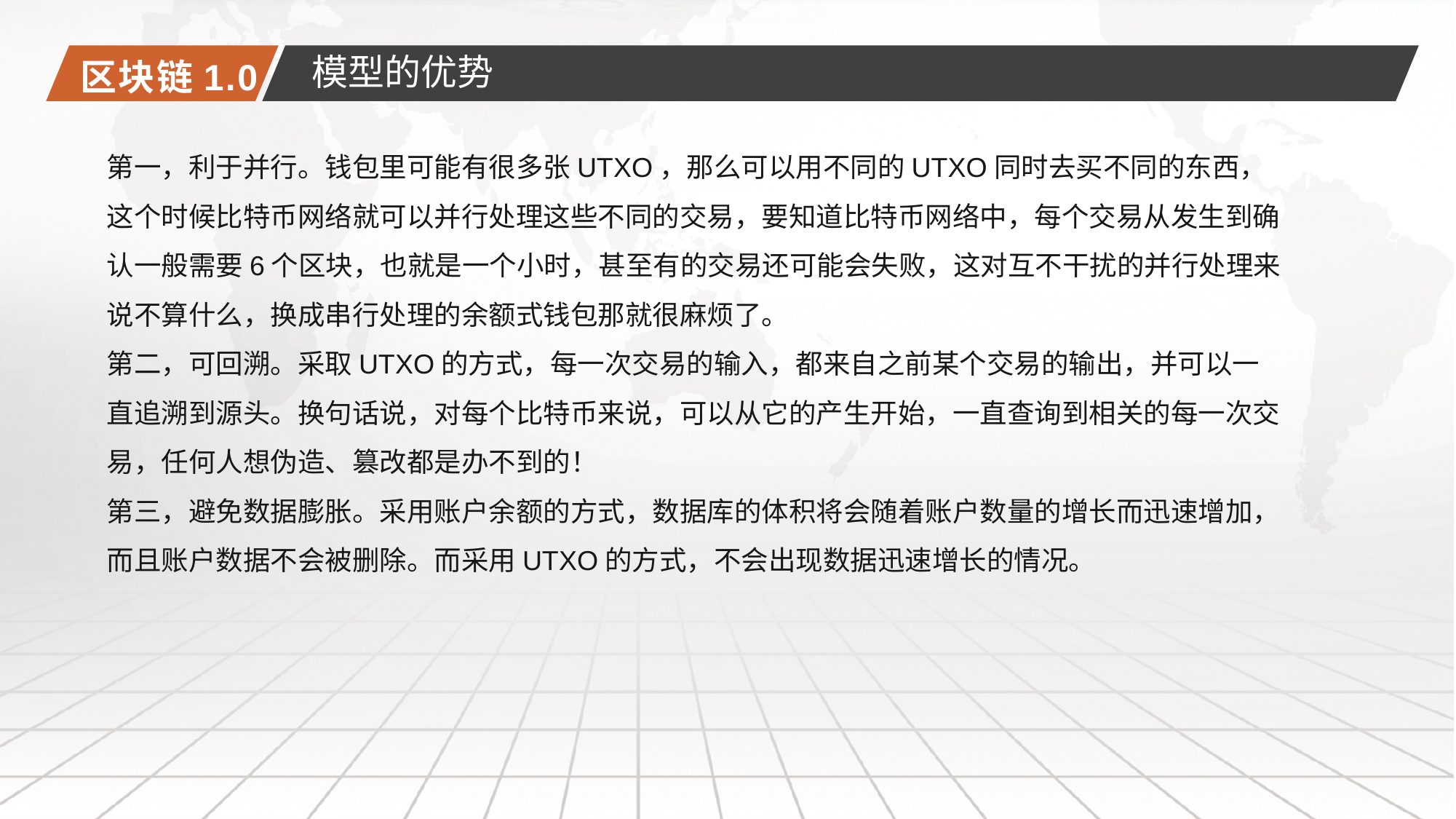

区块链1.0
模型的优势
第一，利于并行。钱包里可能有很多张UTXO，那么可以用不同的UTXO同时去买不同的东西，这个时候比特币网络就可以并行处理这些不同的交易，要知道比特币网络中，每个交易从发生到确认一般需要6个区块，也就是一个小时，甚至有的交易还可能会失败，这对互不干扰的并行处理来说不算什么，换成串行处理的余额式钱包那就很麻烦了。
第二，可回溯。采取UTXO的方式，每一次交易的输入，都来自之前某个交易的输出，并可以一直追溯到源头。换句话说，对每个比特币来说，可以从它的产生开始，一直查询到相关的每一次交易，任何人想伪造、篡改都是办不到的！
第三，避免数据膨胀。采用账户余额的方式，数据库的体积将会随着账户数量的增长而迅速增加，而且账户数据不会被删除。而采用UTXO的方式，不会出现数据迅速增长的情况。